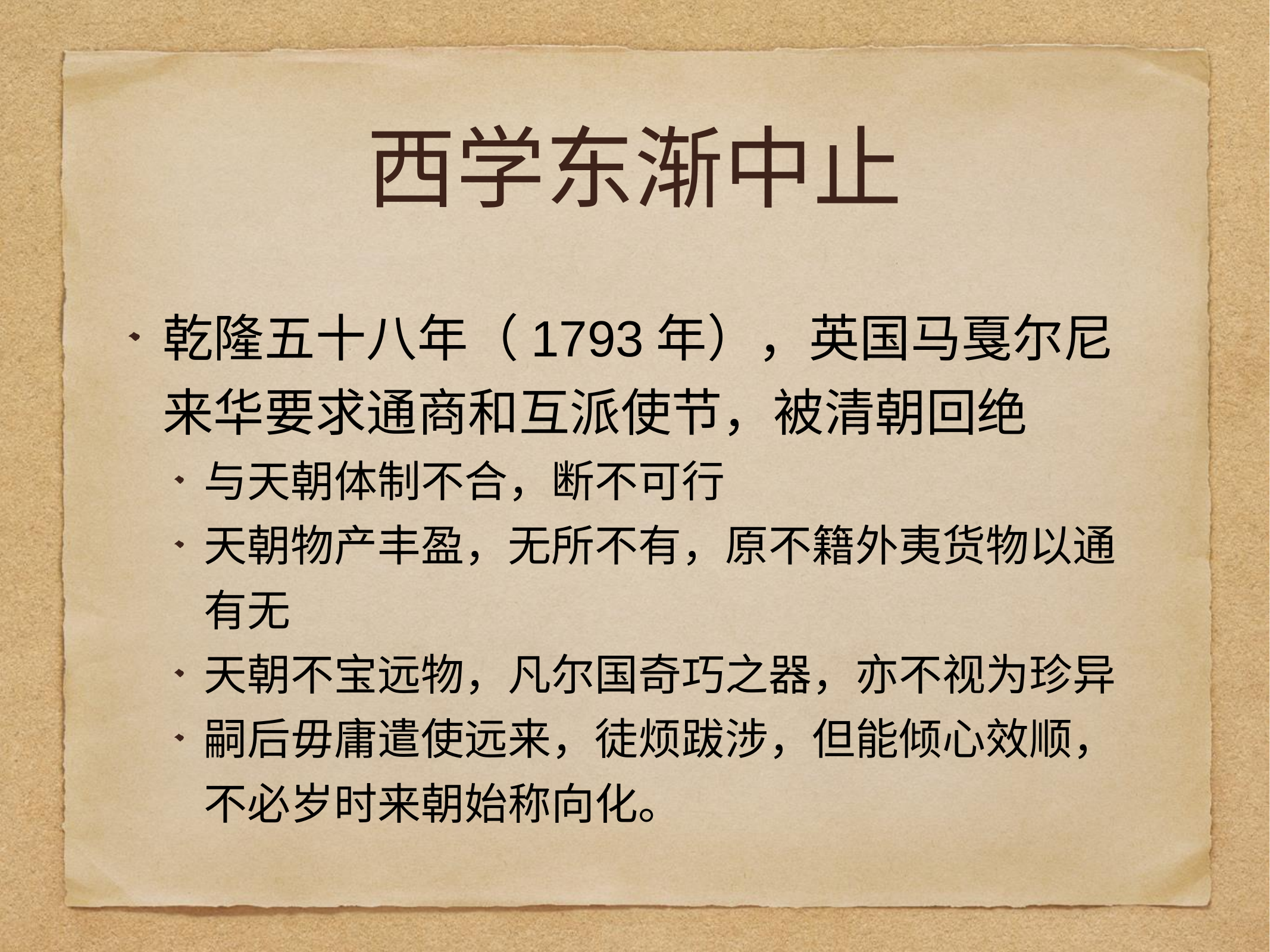

# 西学东渐中止
乾隆五十八年（1793年），英国马戛尔尼来华要求通商和互派使节，被清朝回绝
与天朝体制不合，断不可行
天朝物产丰盈，无所不有，原不籍外夷货物以通有无
天朝不宝远物，凡尔国奇巧之器，亦不视为珍异
嗣后毋庸遣使远来，徒烦跋涉，但能倾心效顺，不必岁时来朝始称向化。